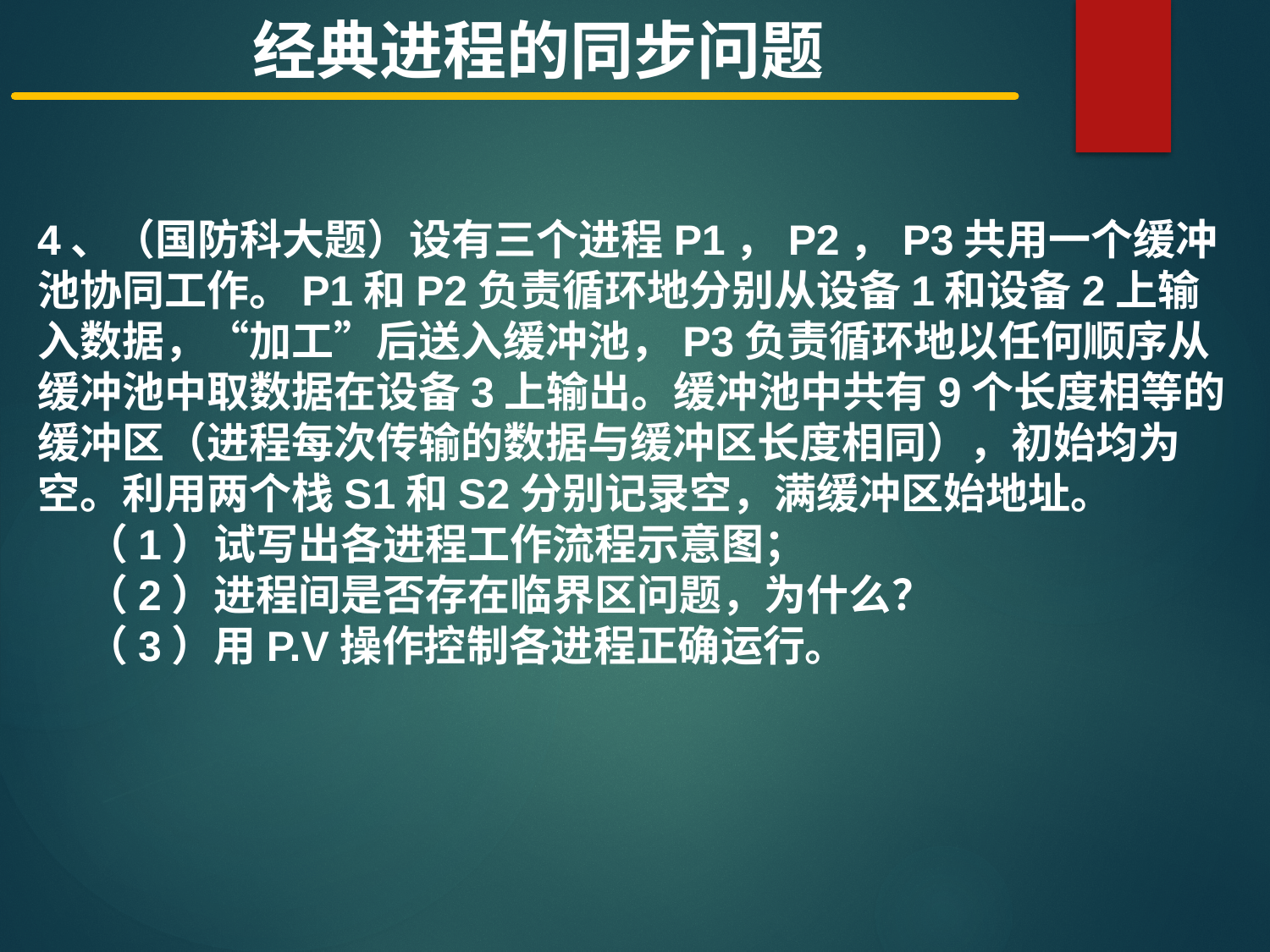

经典进程的同步问题

4、（国防科大题）设有三个进程P1，P2，P3共用一个缓冲池协同工作。P1和P2负责循环地分别从设备1和设备2上输入数据，“加工”后送入缓冲池，P3负责循环地以任何顺序从缓冲池中取数据在设备3上输出。缓冲池中共有9个长度相等的缓冲区（进程每次传输的数据与缓冲区长度相同），初始均为空。利用两个栈S1和S2分别记录空，满缓冲区始地址。
    （1）试写出各进程工作流程示意图；
    （2）进程间是否存在临界区问题，为什么？
    （3）用P.V操作控制各进程正确运行。